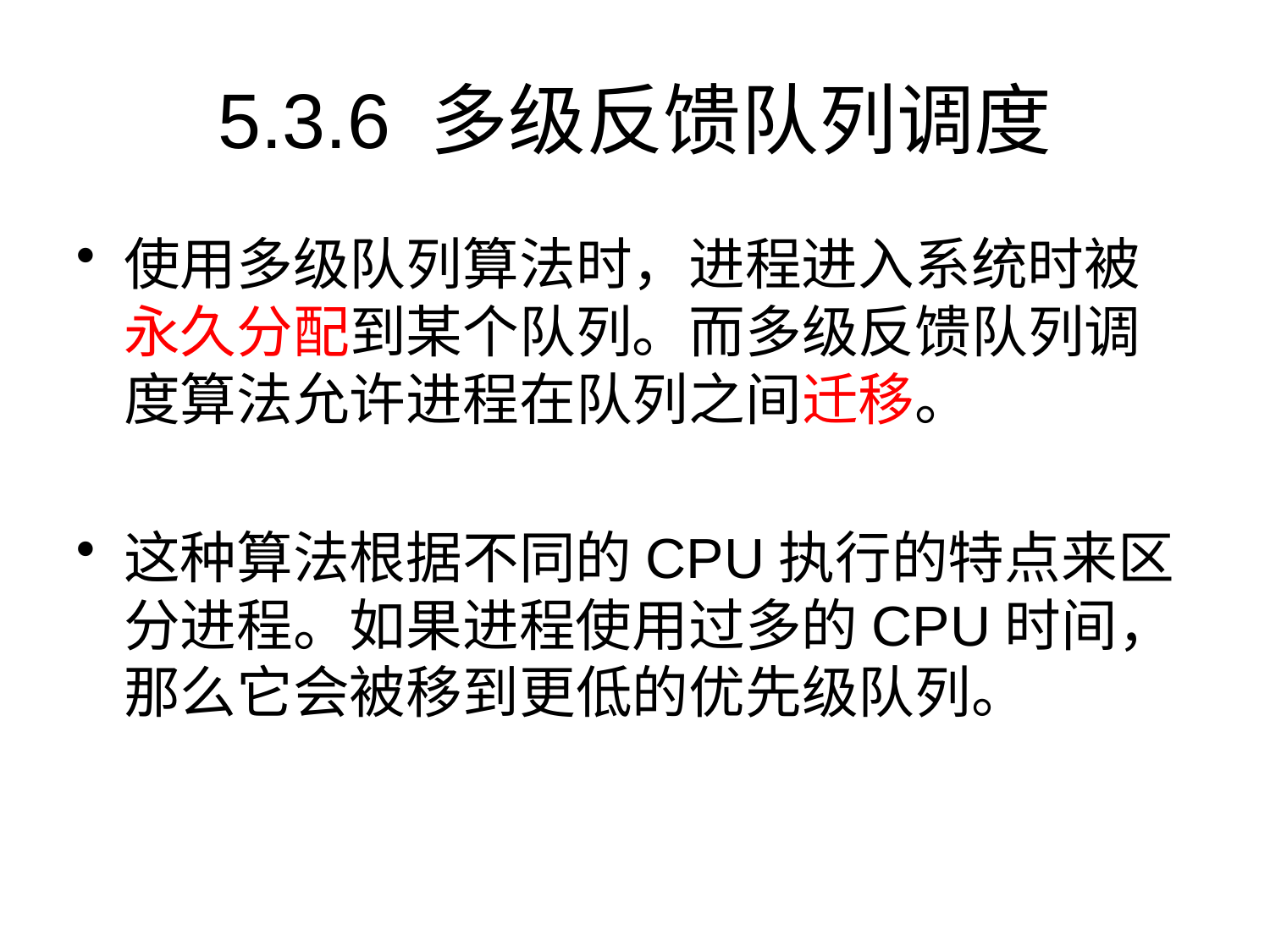

# 5.3.6 多级反馈队列调度
使用多级队列算法时，进程进入系统时被永久分配到某个队列。而多级反馈队列调度算法允许进程在队列之间迁移。

这种算法根据不同的CPU执行的特点来区分进程。如果进程使用过多的CPU时间，那么它会被移到更低的优先级队列。